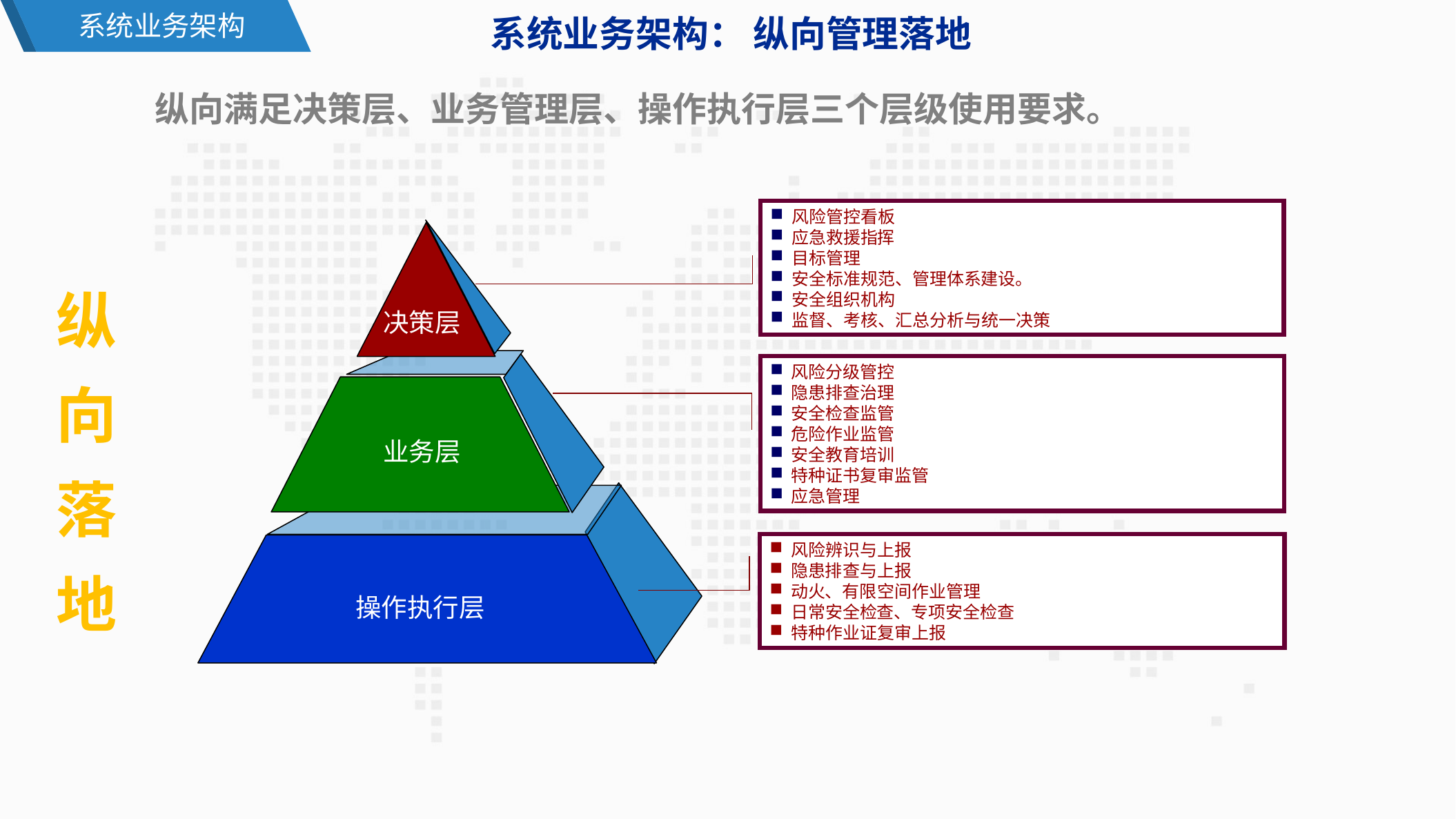

系统业务架构
系统业务架构： 纵向管理落地
纵向满足决策层、业务管理层、操作执行层三个层级使用要求。
纵向落地
 风险管控看板
 应急救援指挥
 目标管理
 安全标准规范、管理体系建设。
 安全组织机构
 监督、考核、汇总分析与统一决策

决策层

业务层

操作执行层

 风险分级管控
 隐患排查治理
 安全检查监管
 危险作业监管
 安全教育培训
 特种证书复审监管
 应急管理

 风险辨识与上报
 隐患排查与上报
 动火、有限空间作业管理
 日常安全检查、专项安全检查
 特种作业证复审上报